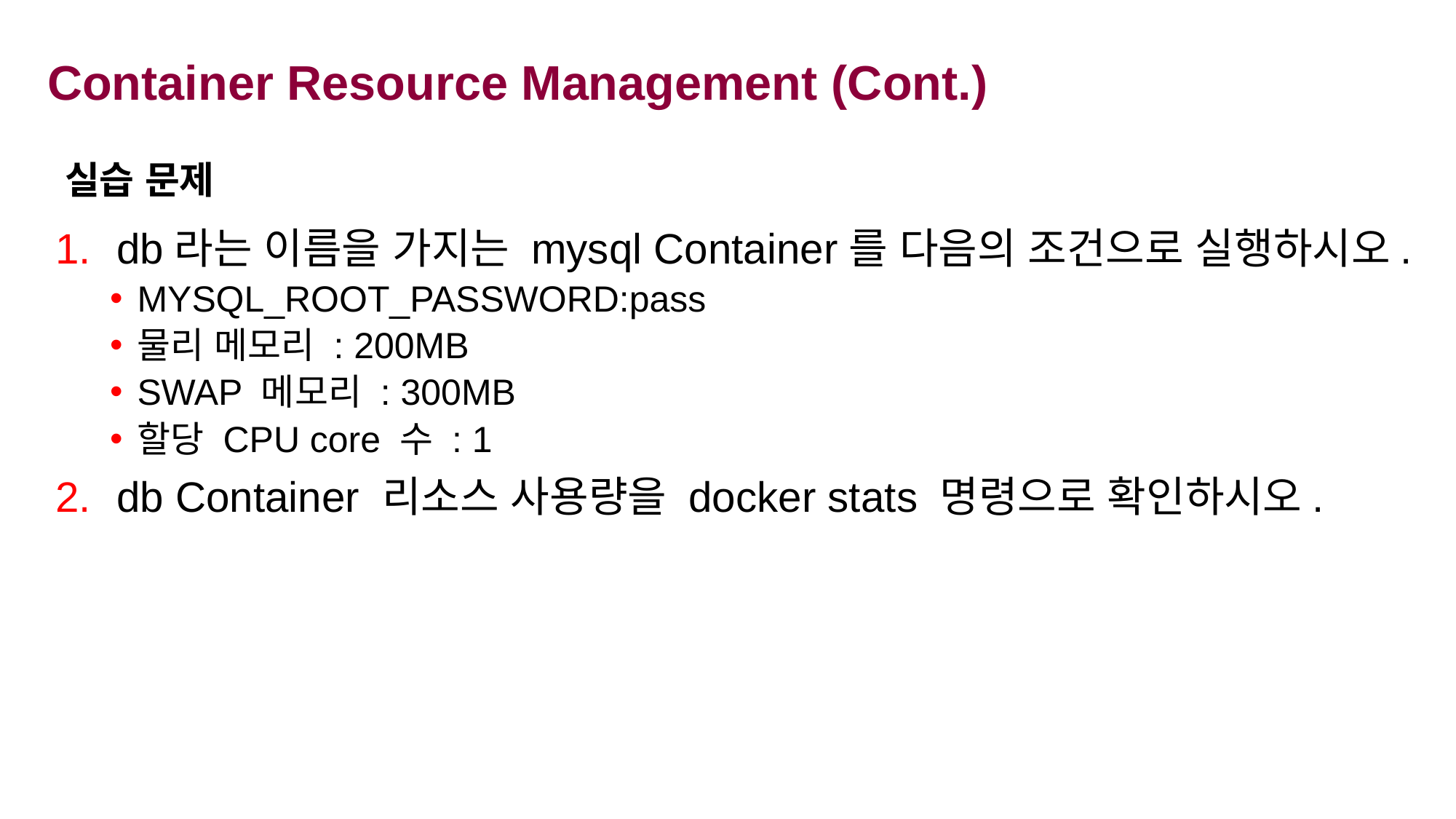

# Container Resource Management (Cont.)
실습 문제
db라는 이름을 가지는 mysql Container를 다음의 조건으로 실행하시오.
MYSQL_ROOT_PASSWORD:pass
물리 메모리 : 200MB
SWAP 메모리 : 300MB
할당 CPU core 수 : 1
db Container 리소스 사용량을 docker stats 명령으로 확인하시오.